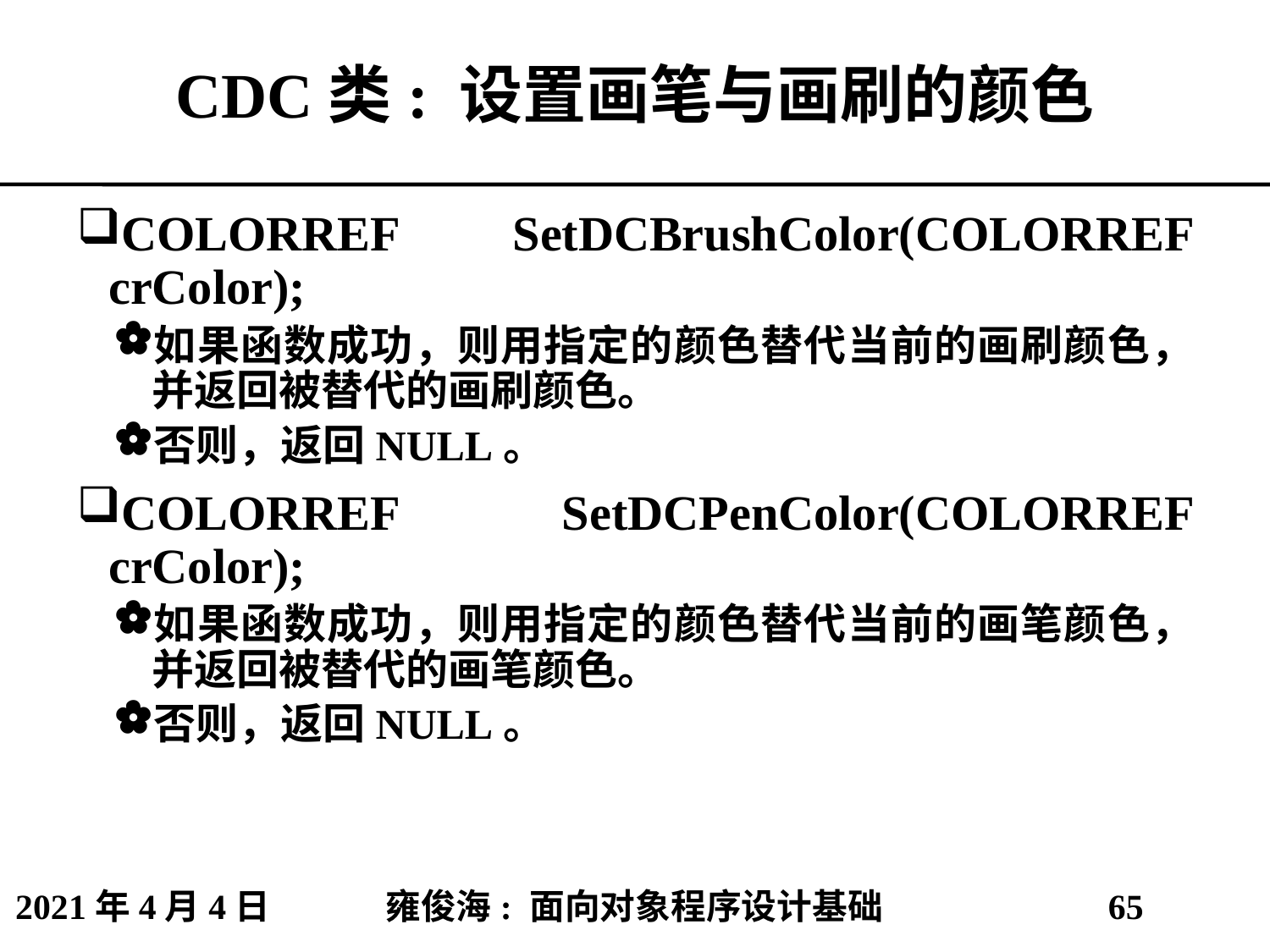

# CDC类: 设置画笔与画刷的颜色

COLORREF SetDCBrushColor(COLORREF crColor);
如果函数成功，则用指定的颜色替代当前的画刷颜色，并返回被替代的画刷颜色。
否则，返回NULL。
COLORREF SetDCPenColor(COLORREF crColor);
如果函数成功，则用指定的颜色替代当前的画笔颜色，并返回被替代的画笔颜色。
否则，返回NULL。
2021年4月4日
雍俊海: 面向对象程序设计基础
65